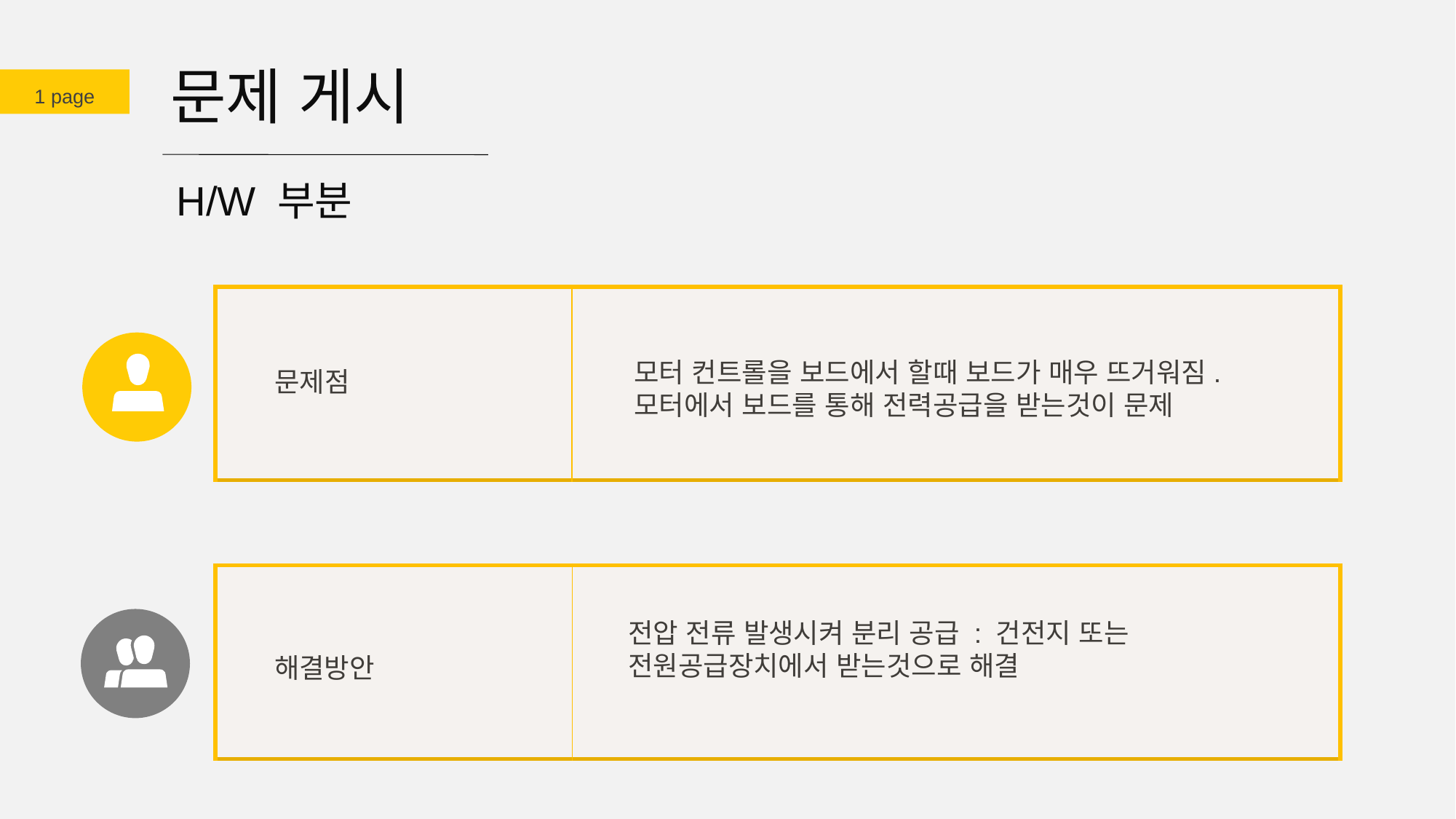

문제 게시
1 page

H/W 부분
|  |  |
| --- | --- |

모터 컨트롤을 보드에서 할때 보드가 매우 뜨거워짐.
모터에서 보드를 통해 전력공급을 받는것이 문제

문제점

|  |  |
| --- | --- |

전압 전류 발생시켜 분리 공급 : 건전지 또는 전원공급장치에서 받는것으로 해결

해결방안